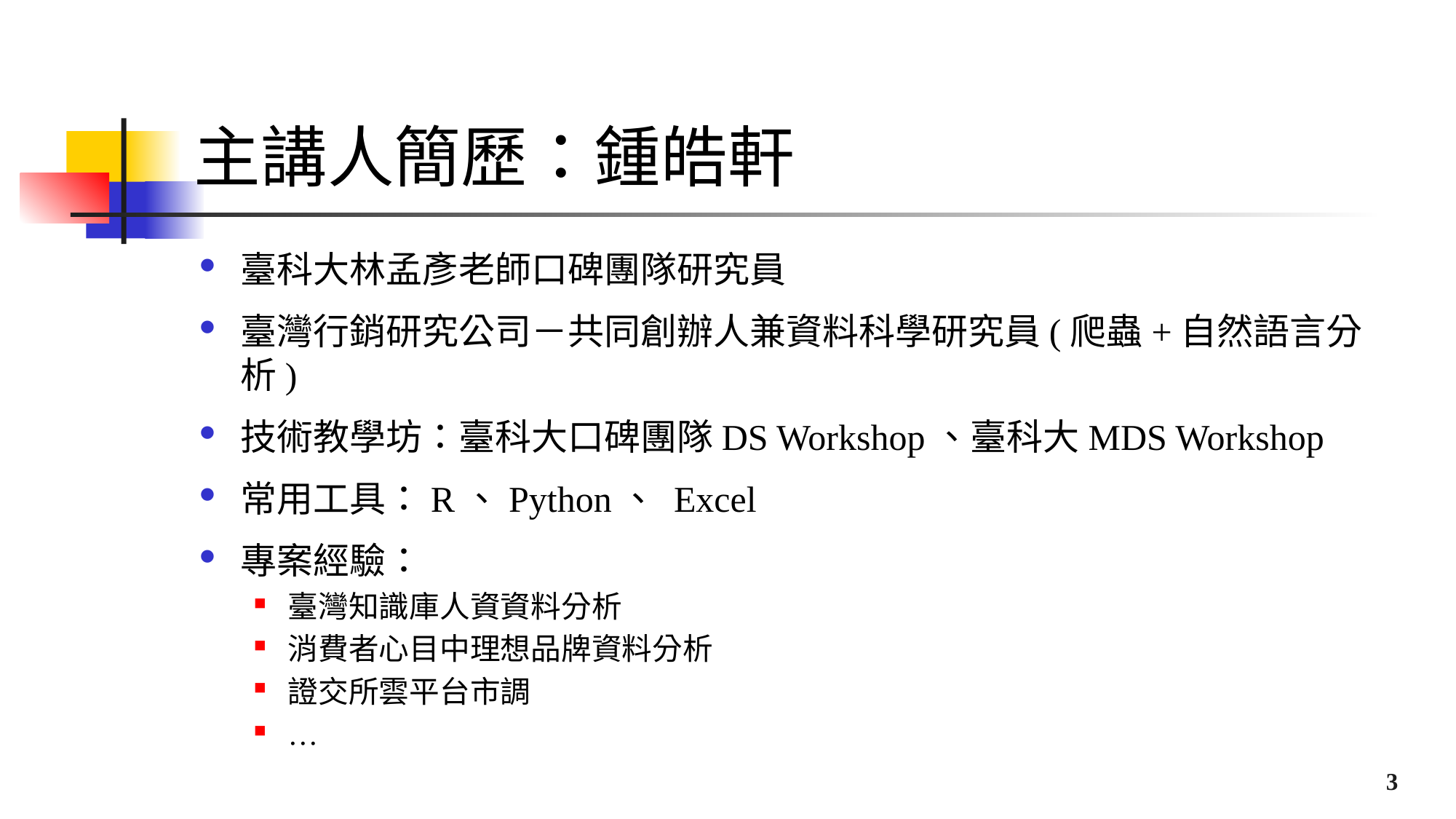

# 主講人簡歷：鍾皓軒
臺科大林孟彥老師口碑團隊研究員
臺灣行銷研究公司－共同創辦人兼資料科學研究員(爬蟲+自然語言分析)
技術教學坊：臺科大口碑團隊DS Workshop、臺科大MDS Workshop
常用工具：R、Python、 Excel
專案經驗：
臺灣知識庫人資資料分析
消費者心目中理想品牌資料分析
證交所雲平台市調
…
3